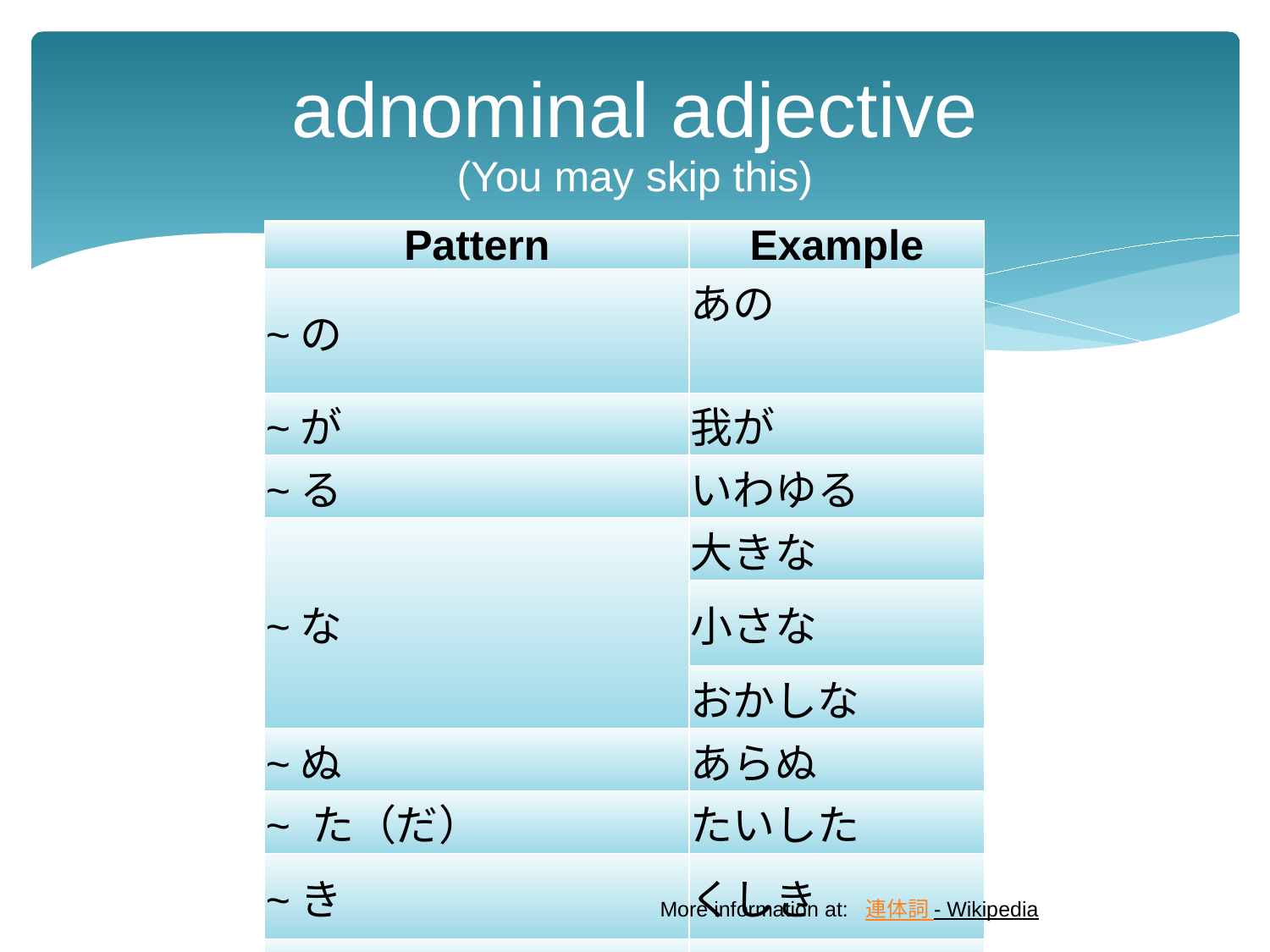

# adnominal adjective (You may skip this)
| Pattern | Example |
| --- | --- |
| ~の | あの |
| ~が | 我が |
| ~る | いわゆる |
| ~な | 大きな |
|  | 小さな |
|  | おかしな |
| ~ぬ | あらぬ |
| ~ た（だ） | たいした |
| ~き | くしき |
| ~いう | こういう |
More information at:  連体詞 - Wikipedia